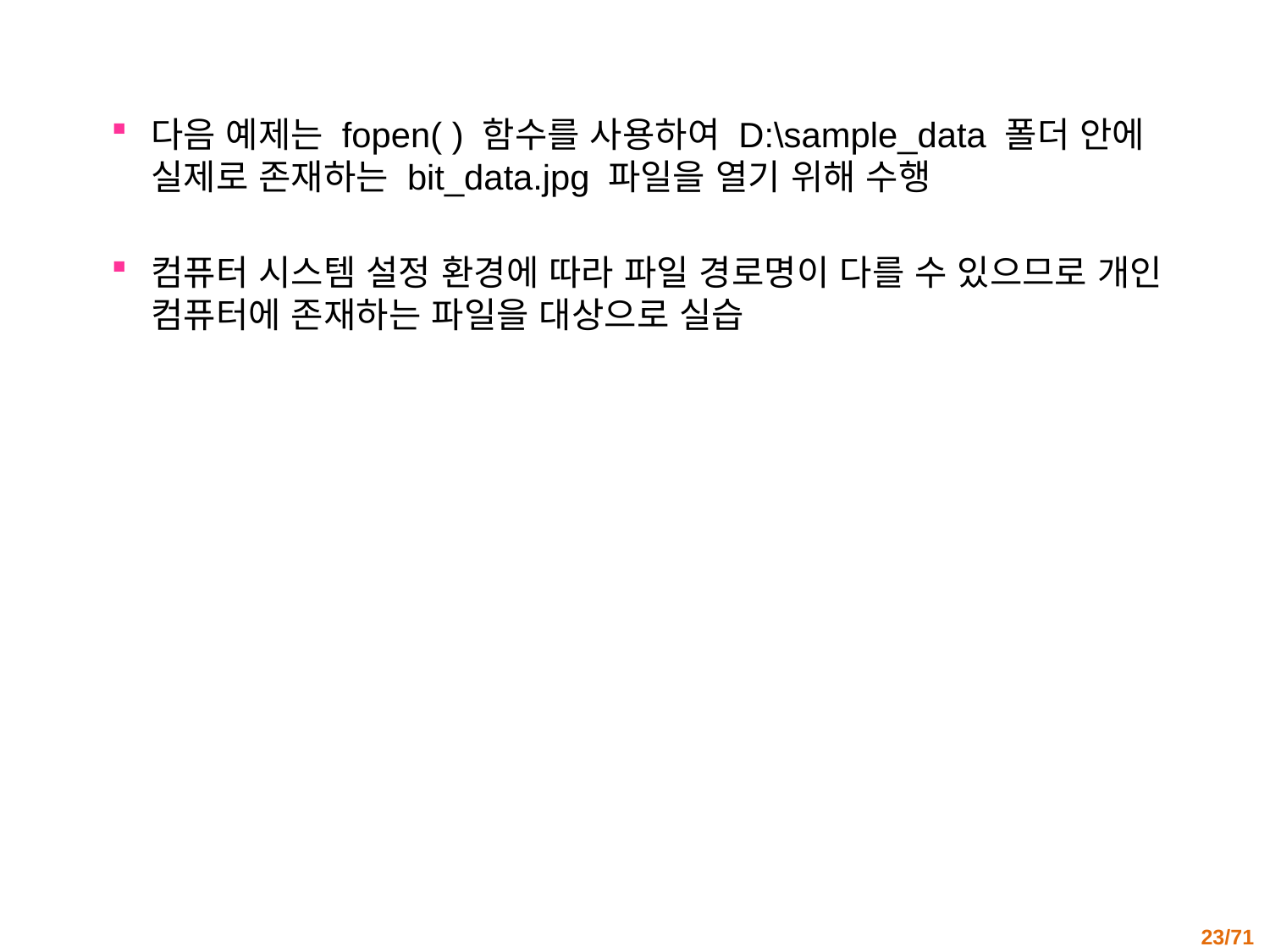

다음 예제는 fopen( ) 함수를 사용하여 D:\sample_data 폴더 안에 실제로 존재하는 bit_data.jpg 파일을 열기 위해 수행

컴퓨터 시스템 설정 환경에 따라 파일 경로명이 다를 수 있으므로 개인 컴퓨터에 존재하는 파일을 대상으로 실습